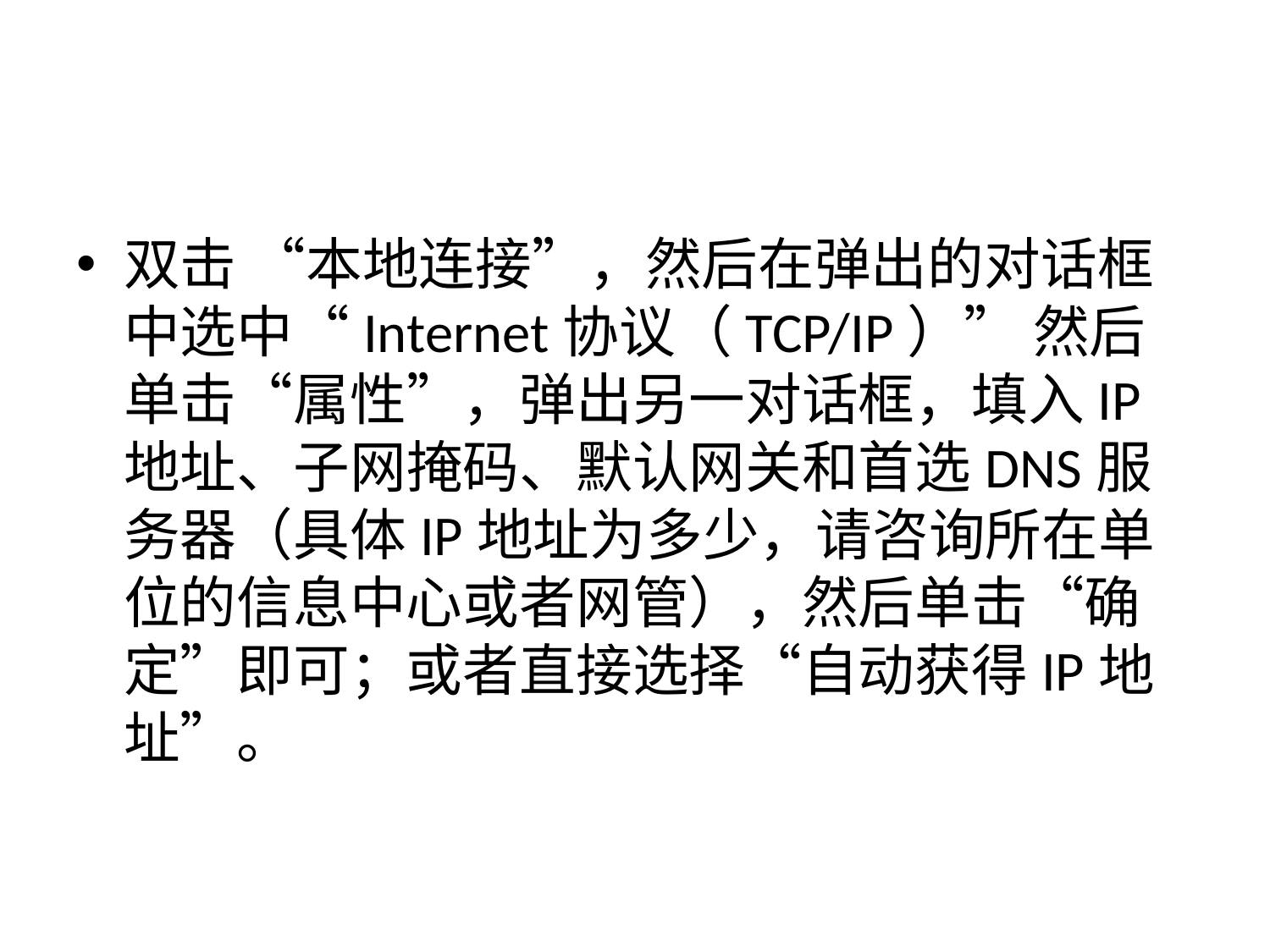

#
双击 “本地连接”，然后在弹出的对话框中选中“Internet协议（TCP/IP）” 然后单击“属性”，弹出另一对话框，填入IP地址、子网掩码、默认网关和首选DNS服务器（具体IP地址为多少，请咨询所在单位的信息中心或者网管），然后单击“确定”即可；或者直接选择“自动获得IP地址”。